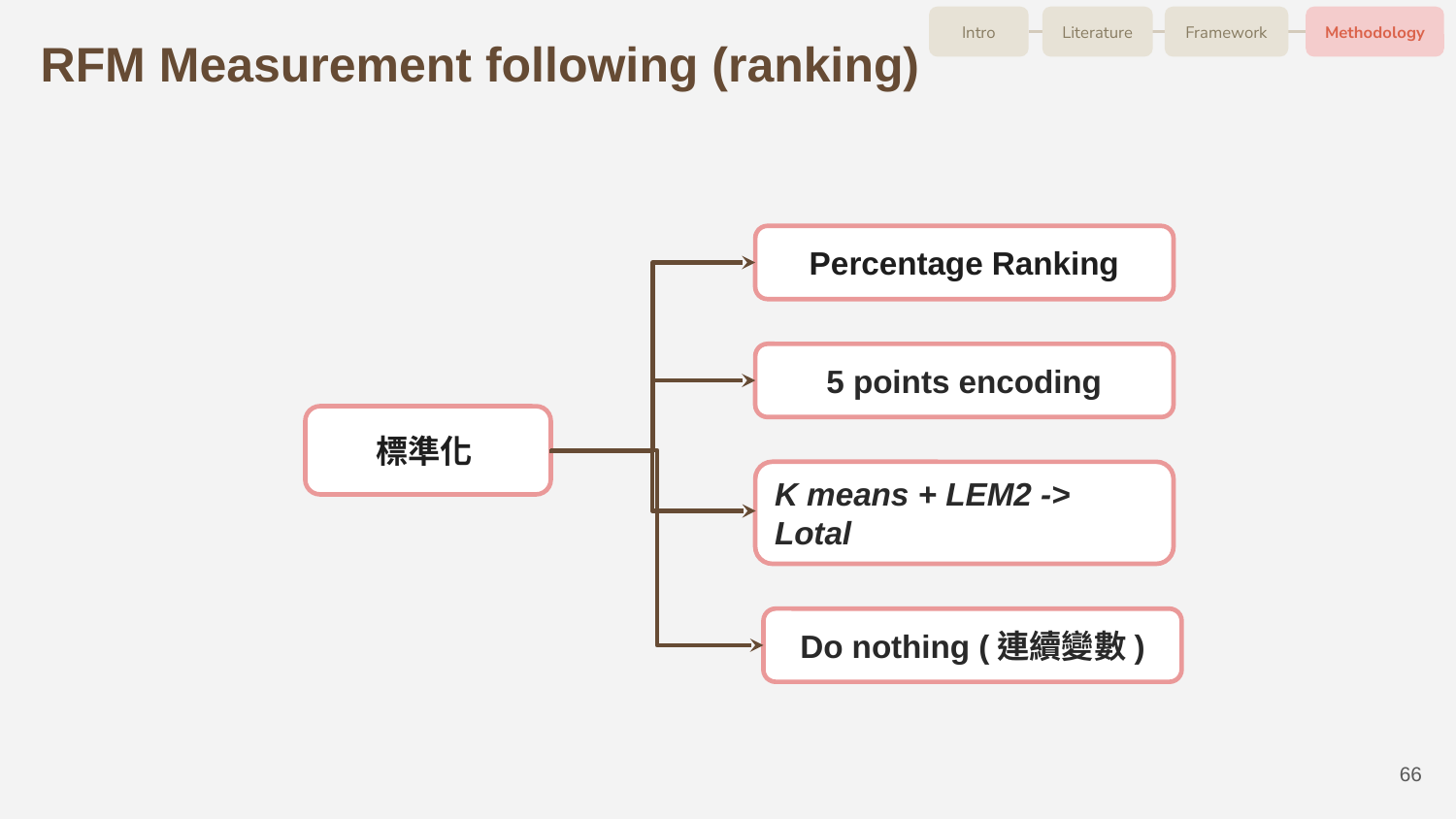

Intro
Literature
Framework
Methodology
RFM Measurement following (ranking)
Percentage Ranking
5 points encoding
標準化
K means + LEM2 -> Lotal
Do nothing (連續變數)
66